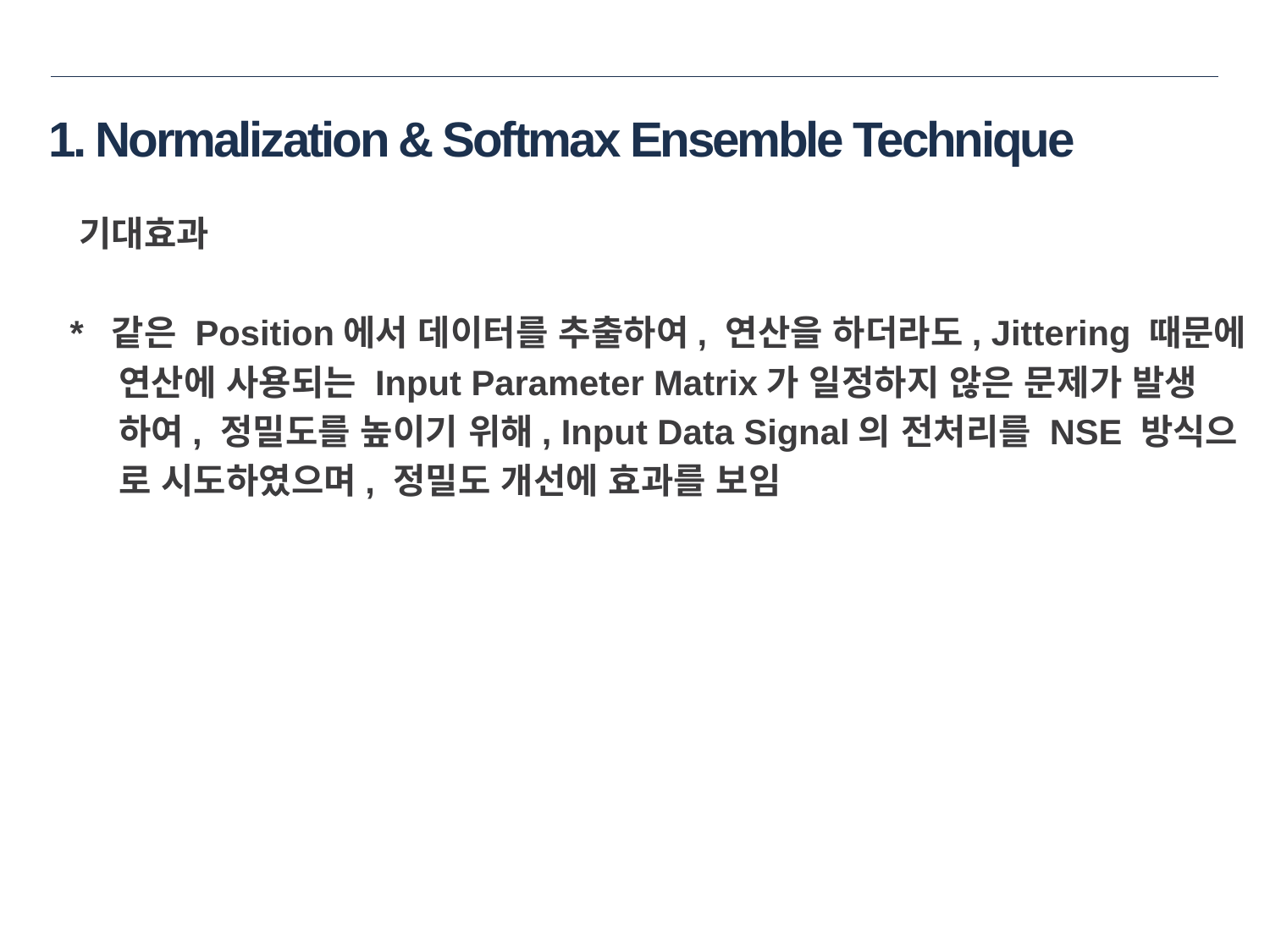

# 1. Normalization & Softmax Ensemble Technique

  기대효과

  *  같은 Position에서 데이터를 추출하여, 연산을 하더라도, Jittering 때문에
      연산에 사용되는 Input Parameter Matrix가 일정하지 않은 문제가 발생
      하여, 정밀도를 높이기 위해, Input Data Signal의 전처리를 NSE 방식으
      로 시도하였으며, 정밀도 개선에 효과를 보임